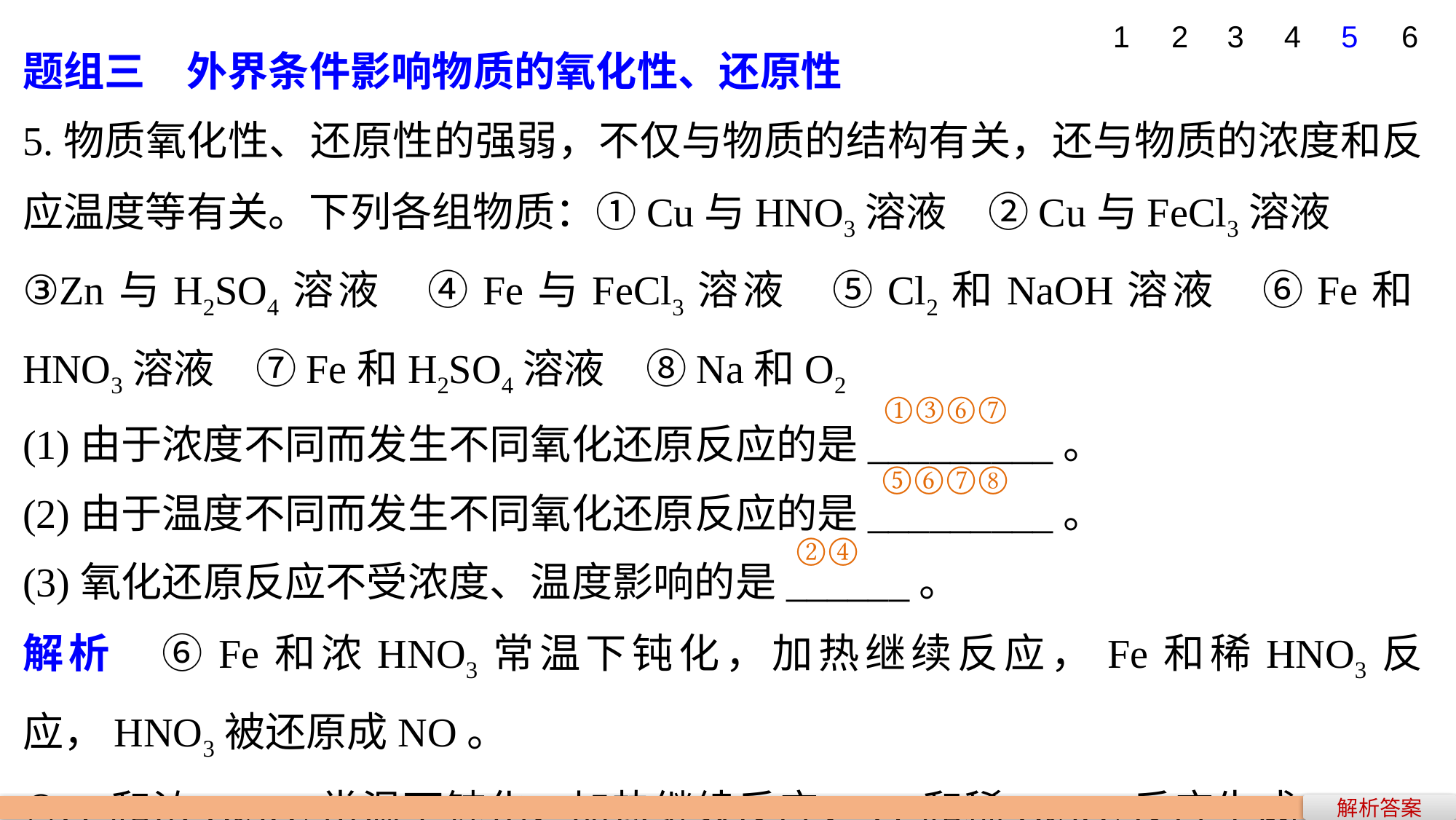

1
2
3
4
5
6
题组三　外界条件影响物质的氧化性、还原性
5.物质氧化性、还原性的强弱，不仅与物质的结构有关，还与物质的浓度和反应温度等有关。下列各组物质：①Cu与HNO3溶液　②Cu与FeCl3溶液
③Zn与H2SO4溶液　④Fe与FeCl3溶液　⑤Cl2和NaOH溶液　⑥Fe和HNO3溶液　⑦Fe和H2SO4溶液　⑧Na和O2
(1)由于浓度不同而发生不同氧化还原反应的是_________。
(2)由于温度不同而发生不同氧化还原反应的是_________。
(3)氧化还原反应不受浓度、温度影响的是______。
解析　⑥Fe和浓HNO3常温下钝化，加热继续反应，Fe和稀HNO3反应，HNO3被还原成NO。
⑦Fe和浓H2SO4常温下钝化，加热继续反应，Fe和稀H2SO4反应生成FeSO4和H2。
①③⑥⑦
⑤⑥⑦⑧
②④
解析答案